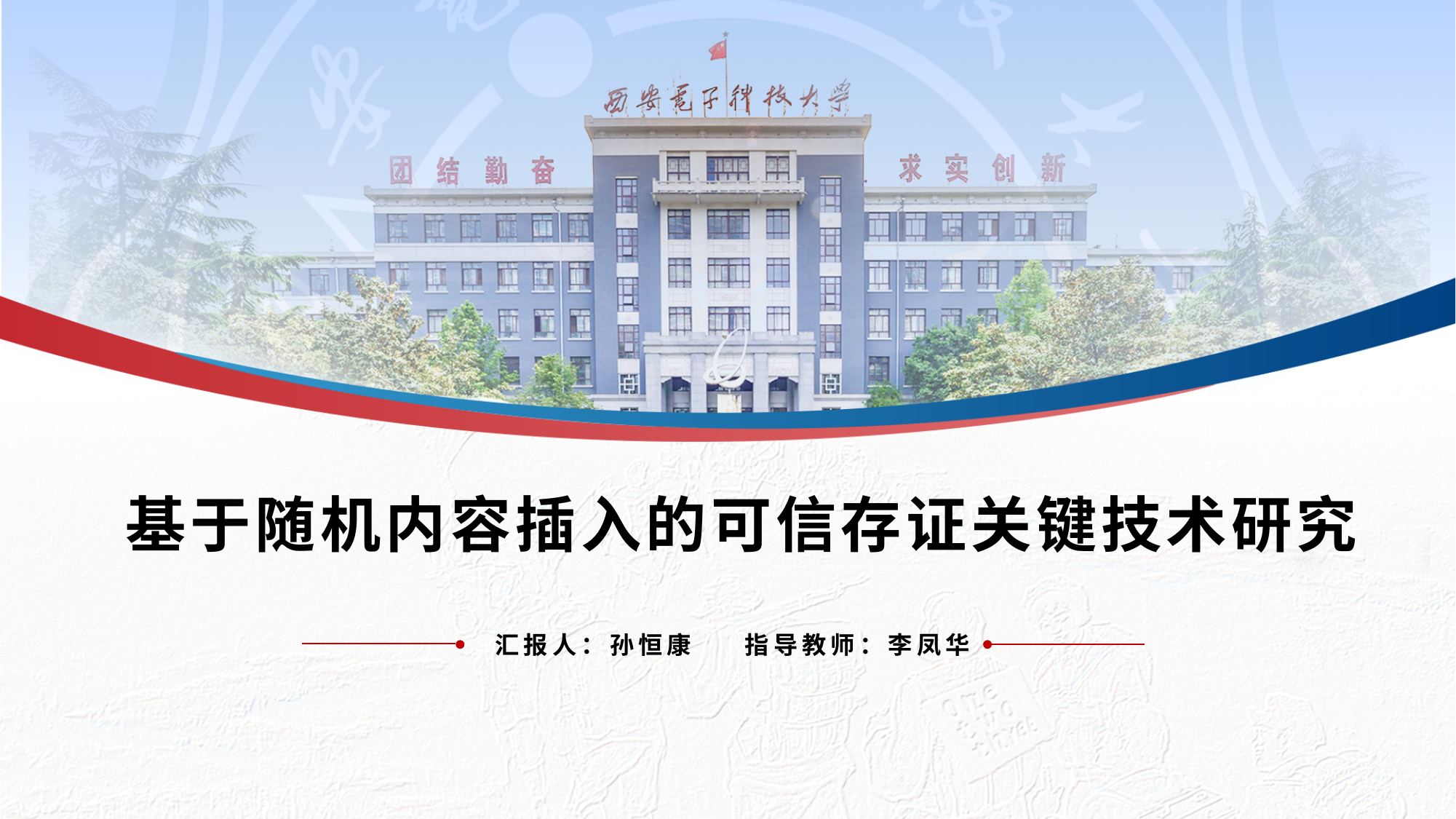

基于随机内容插入的可信存证关键技术研究
汇报人：孙恒康
指导教师：李凤华